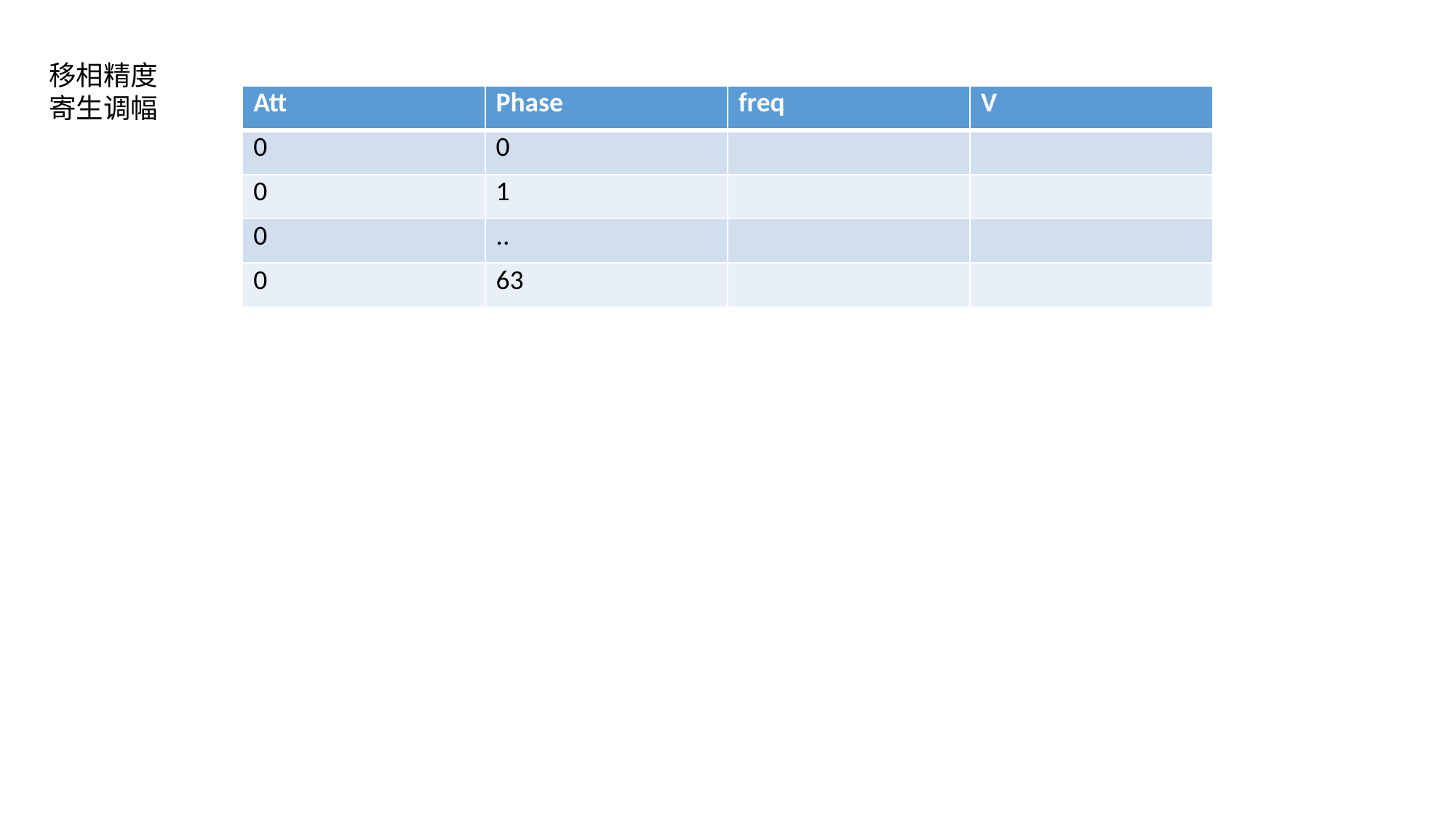

移相精度
寄生调幅
| Att | Phase | freq | V |
| --- | --- | --- | --- |
| 0 | 0 |  |  |
| 0 | 1 |  |  |
| 0 | .. |  |  |
| 0 | 63 |  |  |